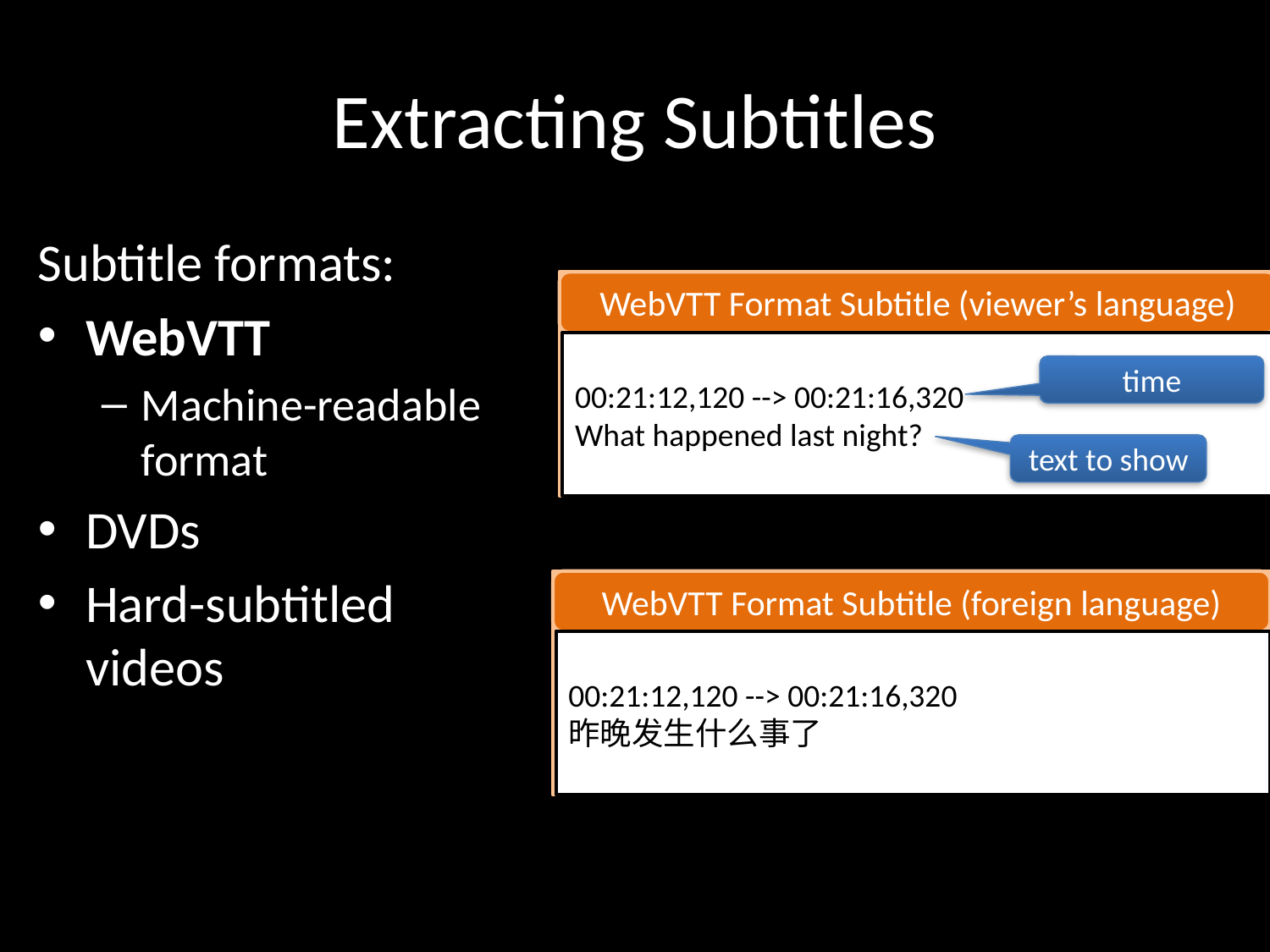

# Extracting Subtitles
Subtitle formats:
WebVTT
Machine-readable format
DVDs
Hard-subtitled videos

WebVVT Format Subtitle
WebVTT Format Subtitle (viewer’s language)
00:21:12,120 --> 00:21:16,320
What happened last night?
time
text to show
WebVVT Format Subtitle
WebVTT Format Subtitle (foreign language)
00:21:12,120 --> 00:21:16,320
昨晚发生什么事了